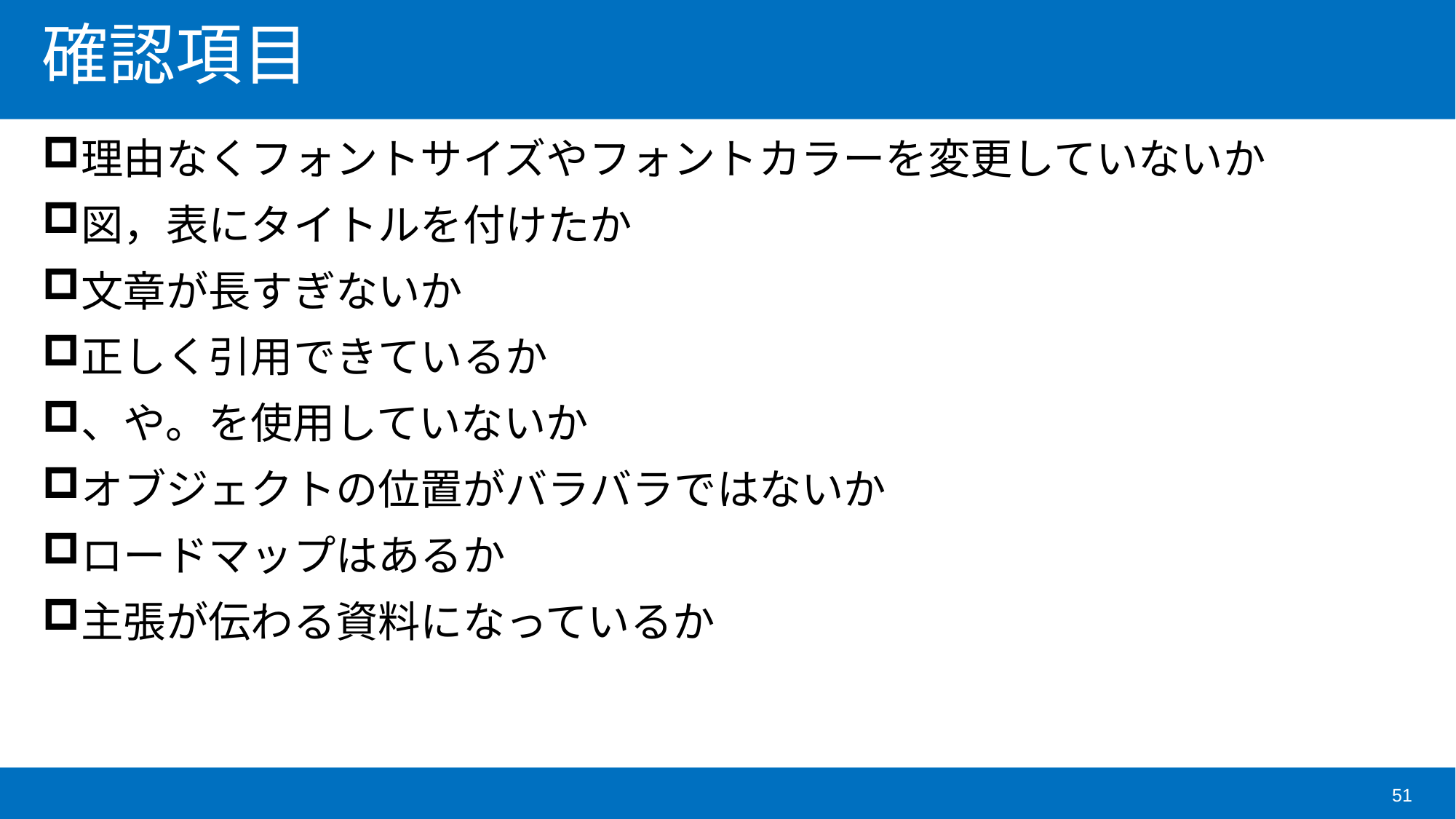

# 確認項目
理由なくフォントサイズやフォントカラーを変更していないか
図，表にタイトルを付けたか
文章が長すぎないか
正しく引用できているか
、や。を使用していないか
オブジェクトの位置がバラバラではないか
ロードマップはあるか
主張が伝わる資料になっているか
51